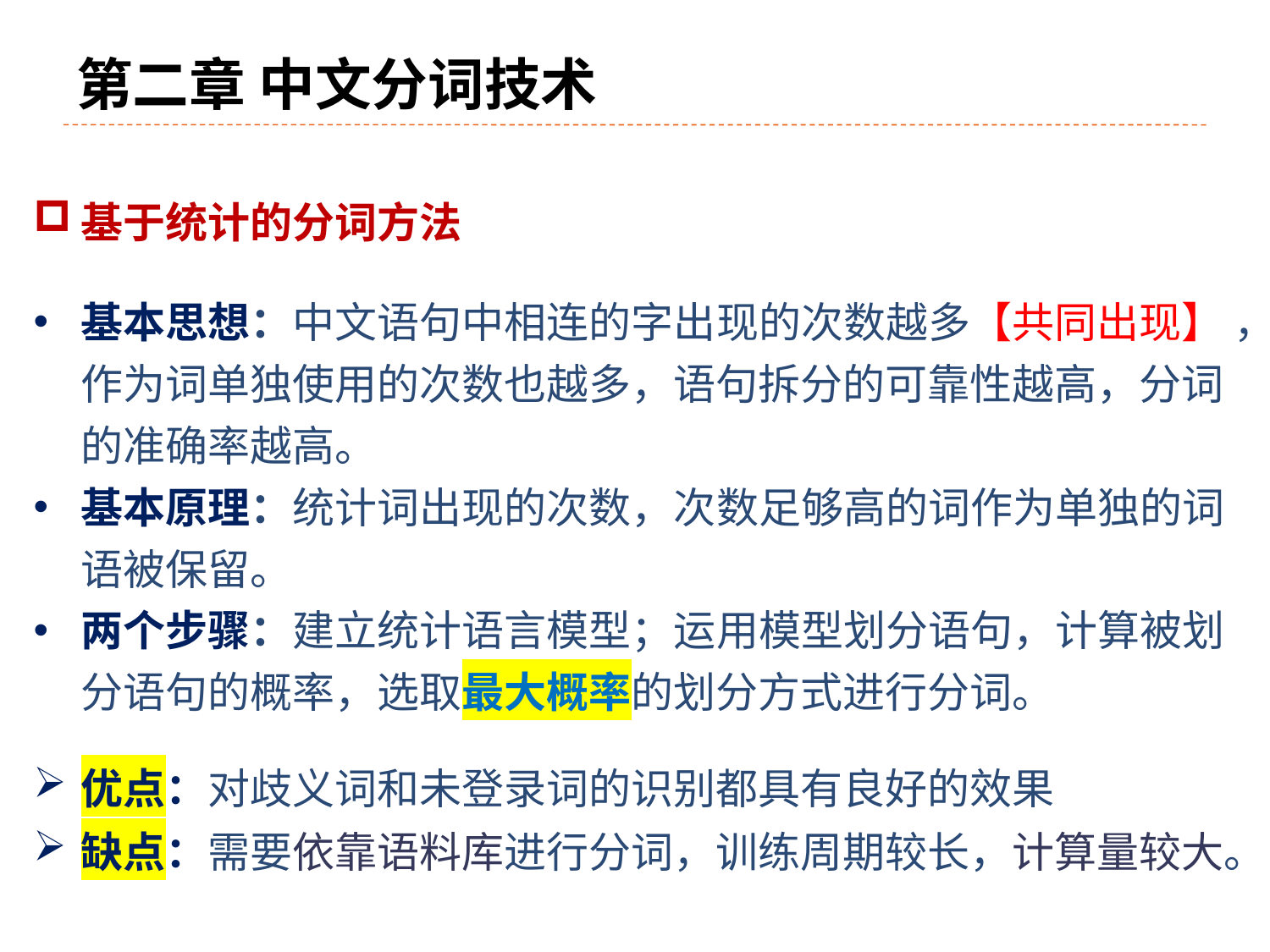

# 第二章 中文分词技术
基于统计的分词方法
基本思想：中文语句中相连的字出现的次数越多【共同出现】 ，作为词单独使用的次数也越多，语句拆分的可靠性越高，分词的准确率越高。
基本原理：统计词出现的次数，次数足够高的词作为单独的词语被保留。
两个步骤：建立统计语言模型；运用模型划分语句，计算被划分语句的概率，选取最大概率的划分方式进行分词。

优点：对歧义词和未登录词的识别都具有良好的效果
缺点：需要依靠语料库进行分词，训练周期较长，计算量较大。